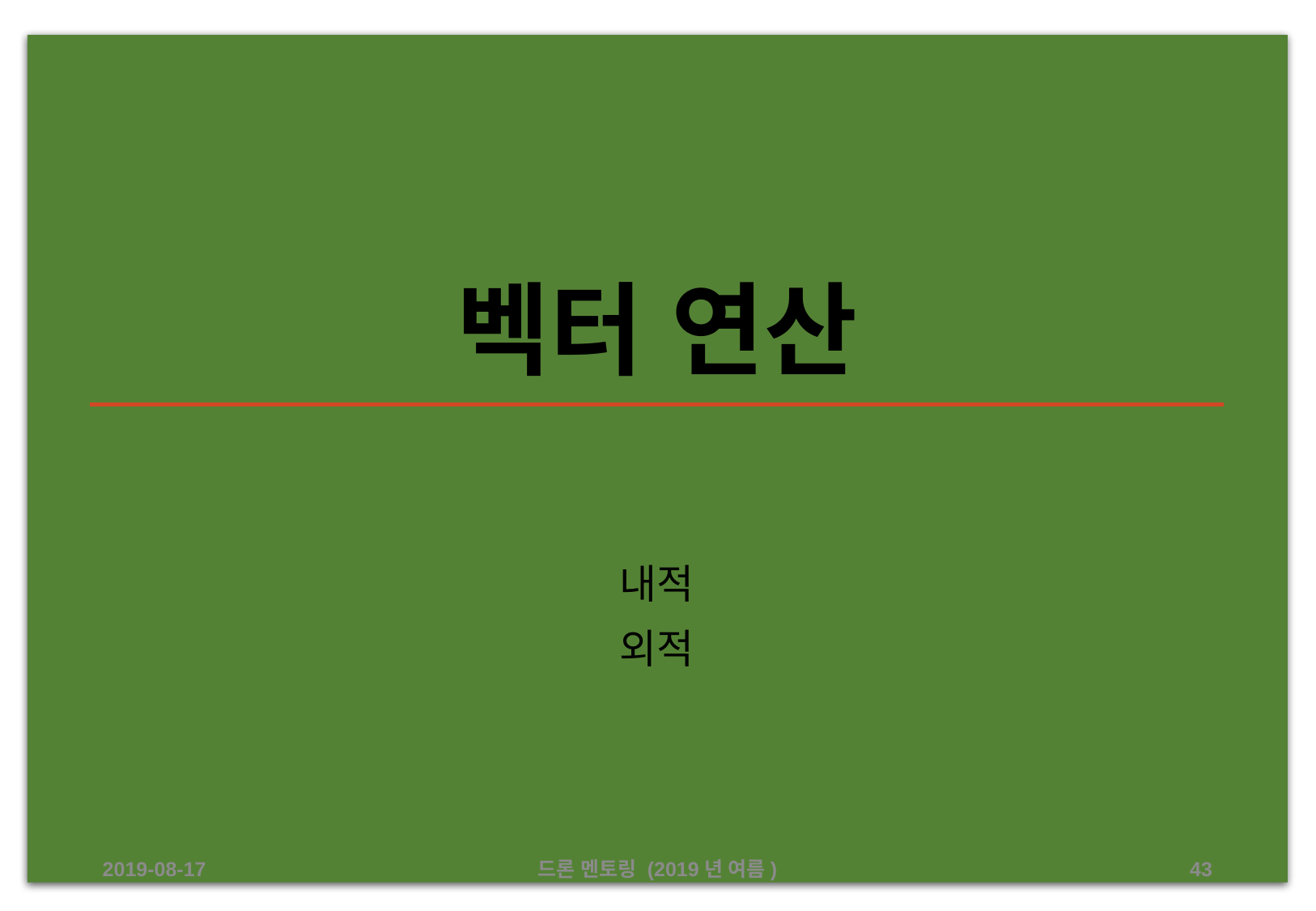

# 벡터 연산
내적
외적
2019-08-17
드론 멘토링 (2019년 여름)
43